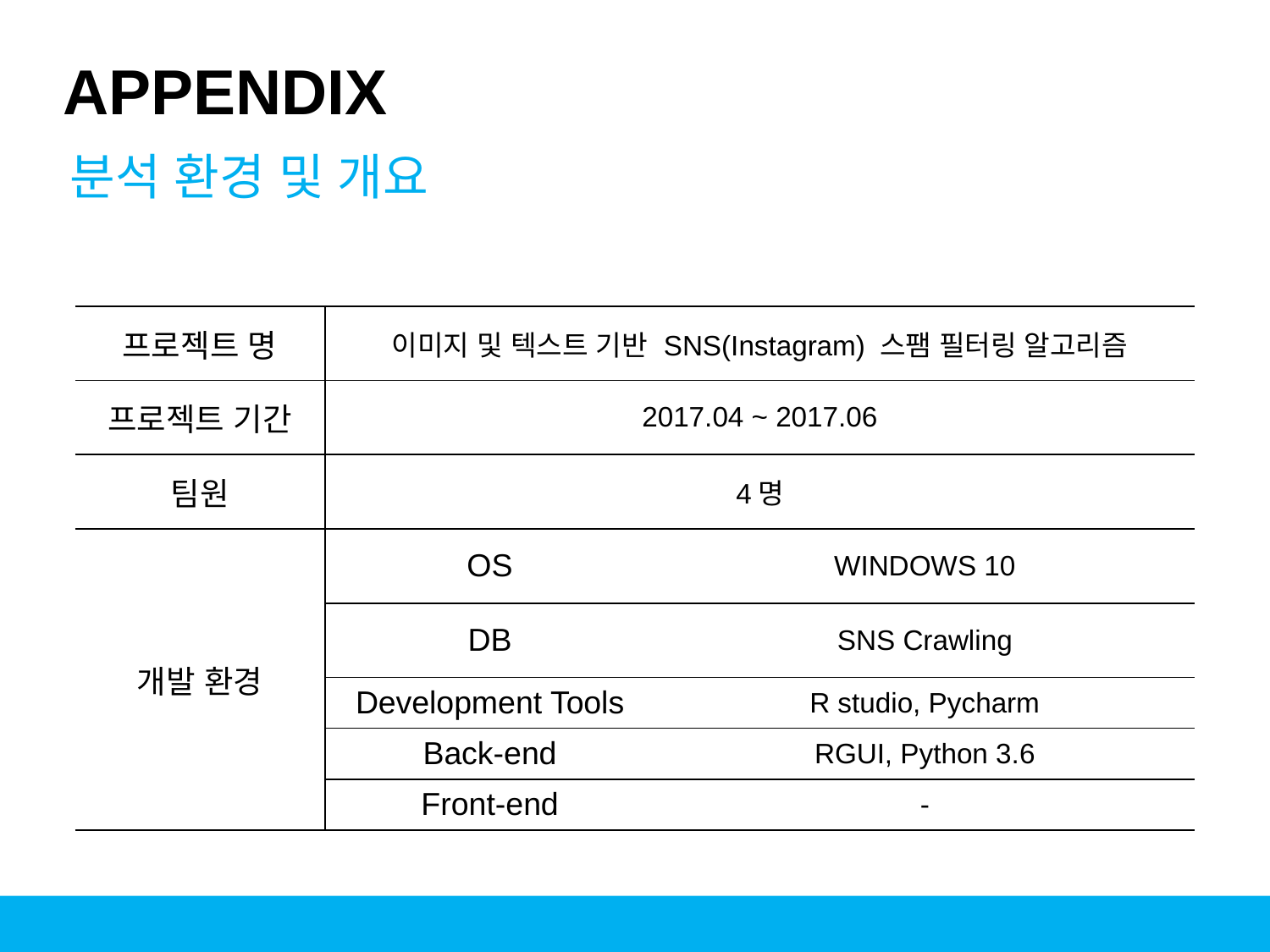

APPENDIX
분석 환경 및 개요
| 프로젝트 명 | 이미지 및 텍스트 기반 SNS(Instagram) 스팸 필터링 알고리즘 |  |  |
| --- | --- | --- | --- |
| 프로젝트 기간 | 2017.04 ~ 2017.06 |  |  |
| 팀원 | 4명 |  |  |
| 개발 환경 | OS | WINDOWS 10 |  |
|  | DB | SNS Crawling |  |
|  | Development Tools | R studio, Pycharm |  |
|  | Back-end | RGUI, Python 3.6 |  |
|  | Front-end | - |  |